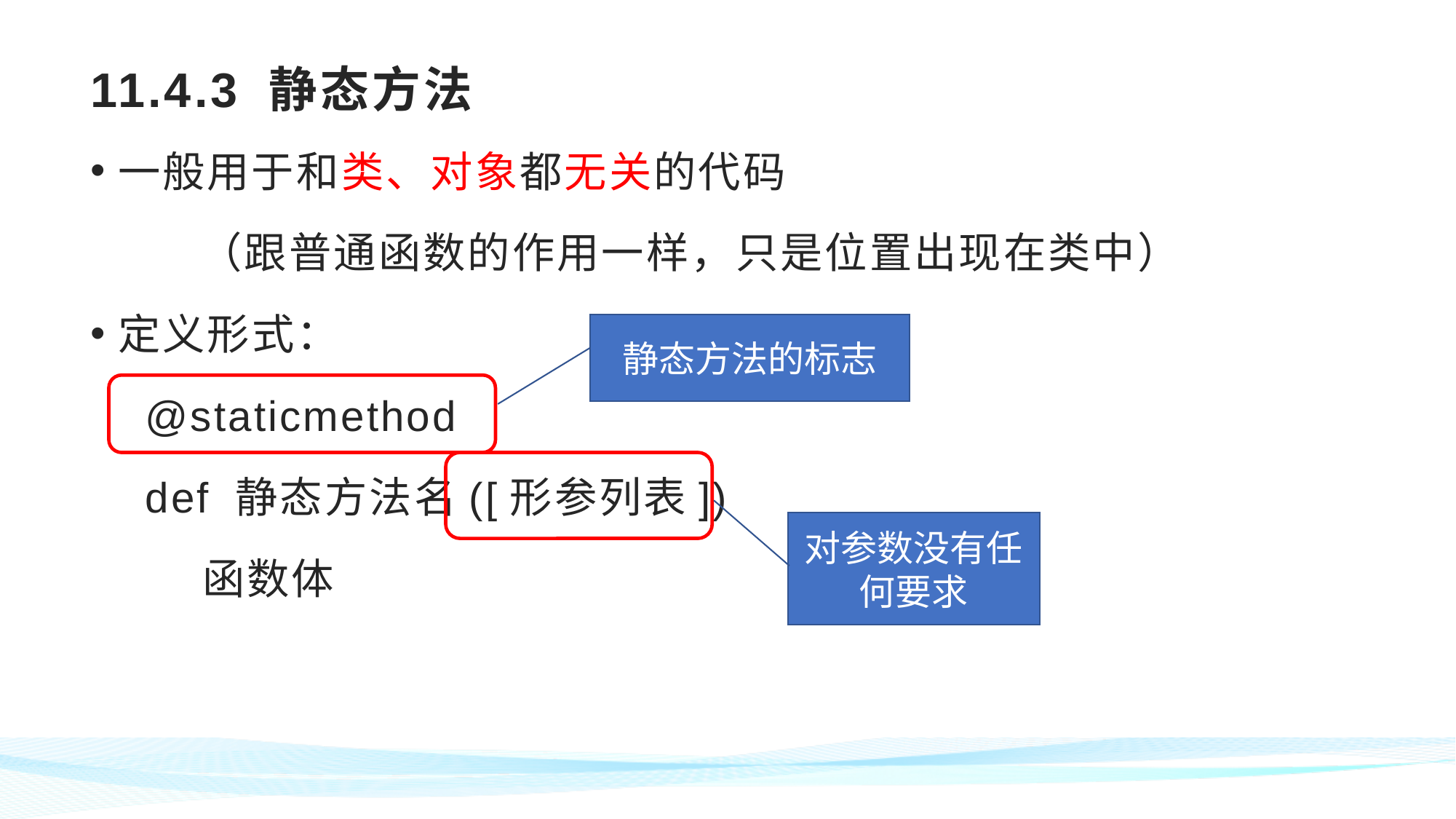

# 11.4.3 静态方法
一般用于和类、对象都无关的代码
	（跟普通函数的作用一样，只是位置出现在类中）
定义形式：
@staticmethod
def 静态方法名([形参列表])
    函数体
静态方法的标志

对参数没有任何要求